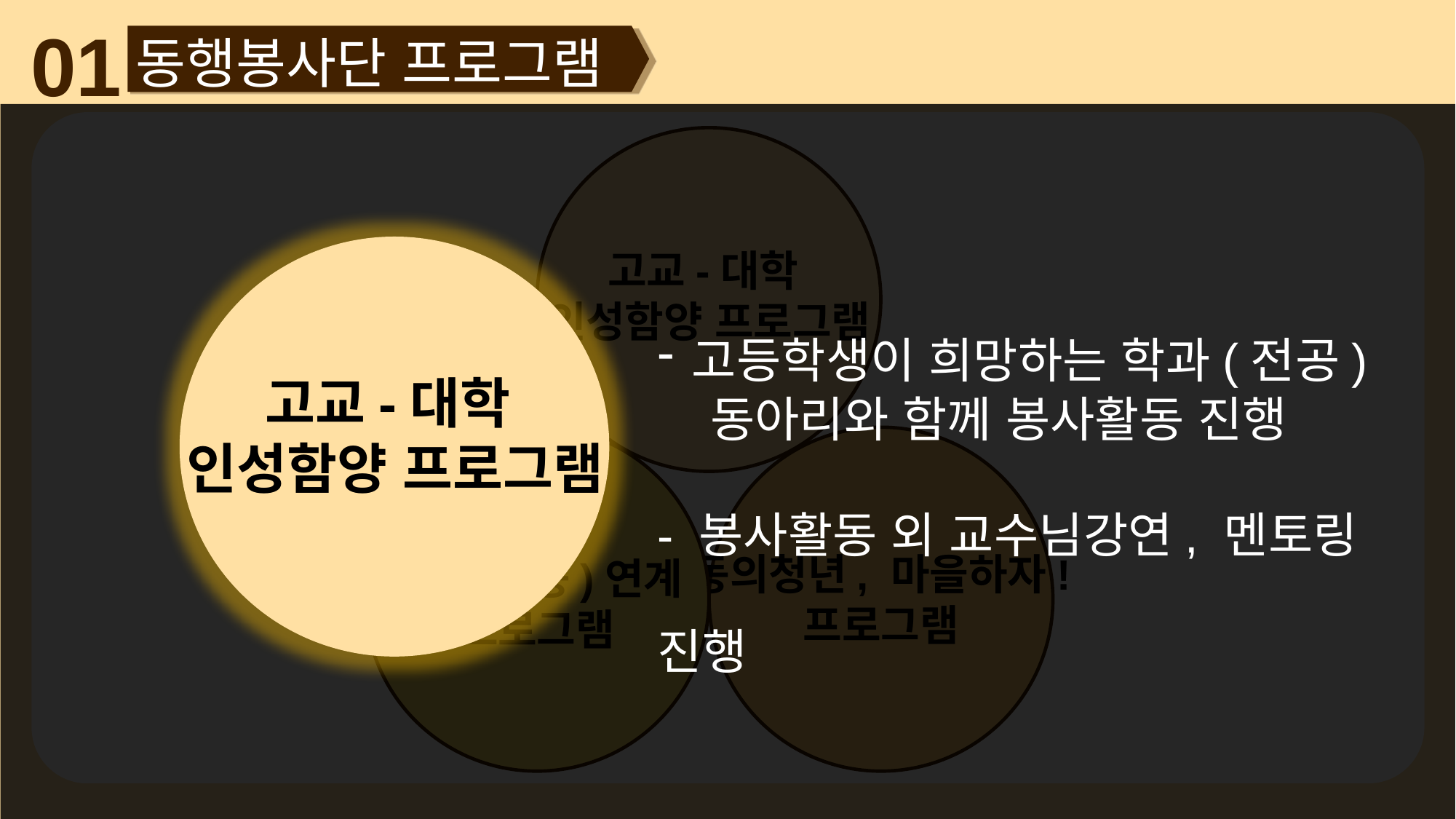

01
동행봉사단 프로그램

고교-대학
인성함양 프로그램

고등학생이 희망하는 학과(전공)
   동아리와 함께 봉사활동 진행
- 봉사활동 외 교수님강연, 멘토링 진행
고교-대학
인성함양 프로그램

학과(전공)연계
프로그램

동의청년, 마을하자!
프로그램